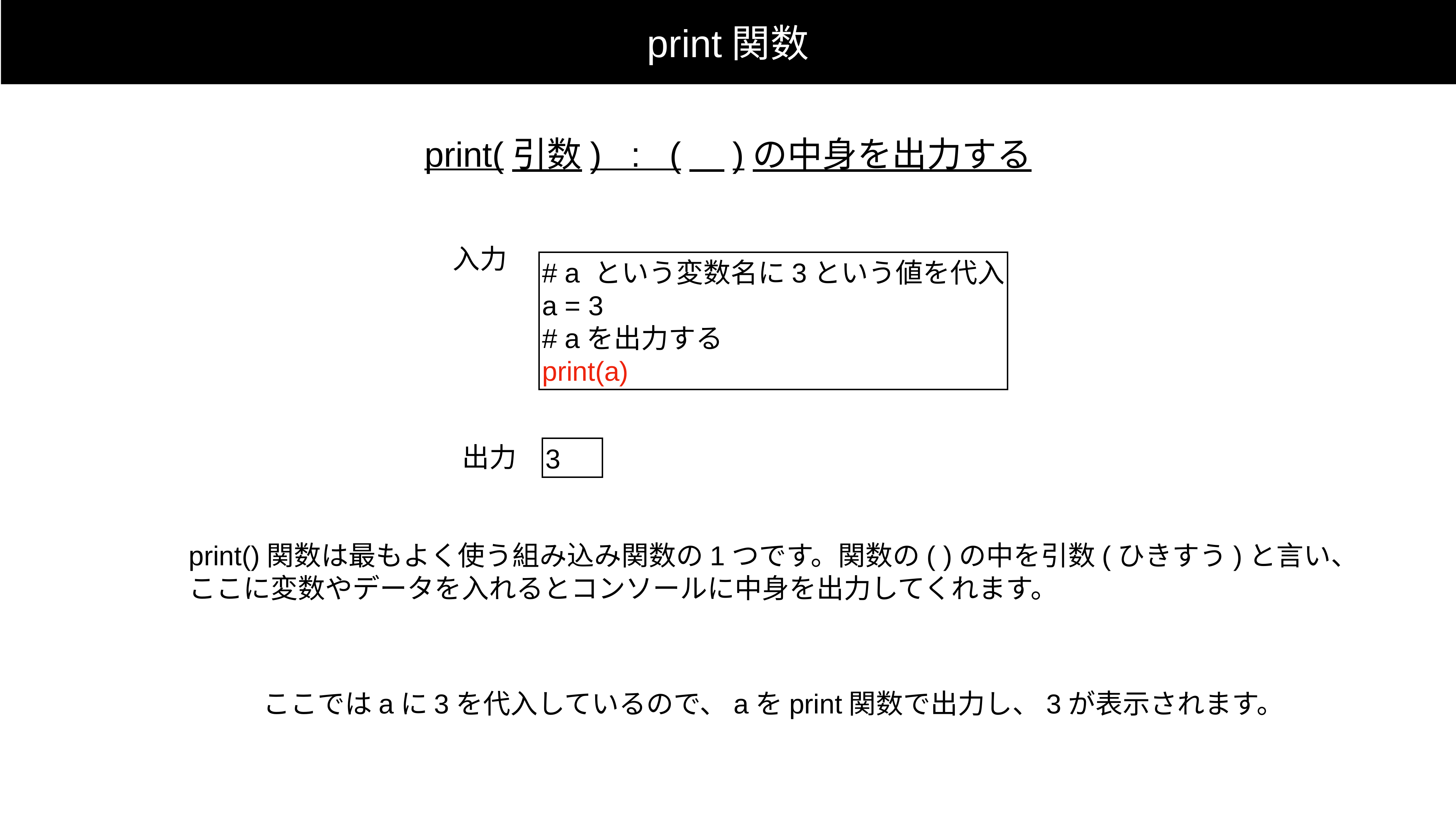

print関数
print(引数)   :   (　)の中身を出力する
入力
# a という変数名に3という値を代入
a = 3
# aを出力する
print(a)
出力
3
print()関数は最もよく使う組み込み関数の1つです。関数の( )の中を引数(ひきすう)と言い、
ここに変数やデータを入れるとコンソールに中身を出力してくれます。
ここではaに3を代入しているので、aをprint関数で出力し、3が表示されます。